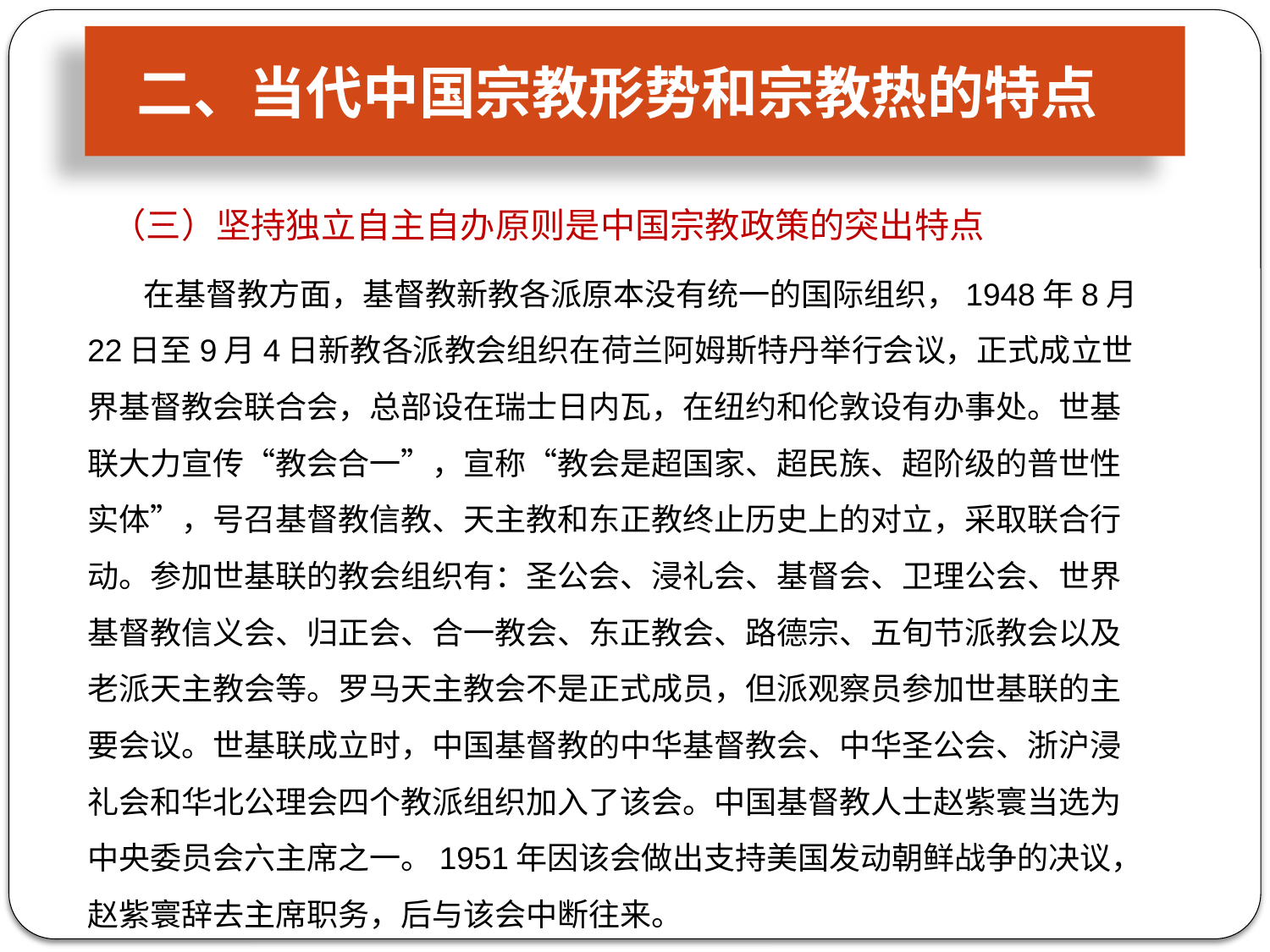

二、当代中国宗教形势和宗教热的特点
  （三）坚持独立自主自办原则是中国宗教政策的突出特点
       在基督教方面，基督教新教各派原本没有统一的国际组织，1948年8月22日至9月4日新教各派教会组织在荷兰阿姆斯特丹举行会议，正式成立世界基督教会联合会，总部设在瑞士日内瓦，在纽约和伦敦设有办事处。世基联大力宣传“教会合一”，宣称“教会是超国家、超民族、超阶级的普世性实体”，号召基督教信教、天主教和东正教终止历史上的对立，采取联合行动。参加世基联的教会组织有：圣公会、浸礼会、基督会、卫理公会、世界基督教信义会、归正会、合一教会、东正教会、路德宗、五旬节派教会以及老派天主教会等。罗马天主教会不是正式成员，但派观察员参加世基联的主要会议。世基联成立时，中国基督教的中华基督教会、中华圣公会、浙沪浸礼会和华北公理会四个教派组织加入了该会。中国基督教人士赵紫寰当选为中央委员会六主席之一。1951年因该会做出支持美国发动朝鲜战争的决议，赵紫寰辞去主席职务，后与该会中断往来。